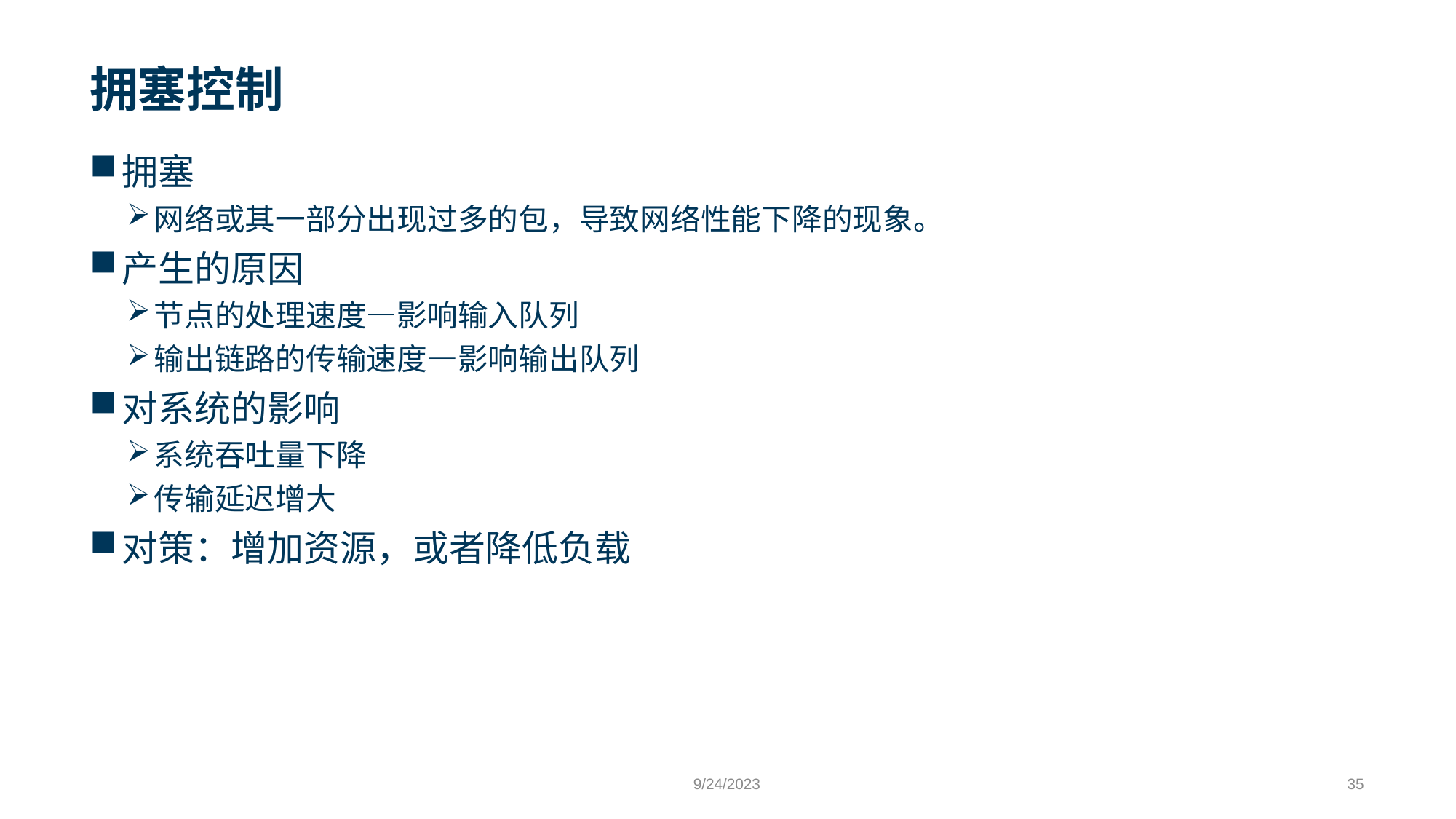

# 拥塞控制
拥塞
网络或其一部分出现过多的包，导致网络性能下降的现象。
产生的原因
节点的处理速度—影响输入队列
输出链路的传输速度—影响输出队列
对系统的影响
系统吞吐量下降
传输延迟增大
对策：增加资源，或者降低负载

9/24/2023
35